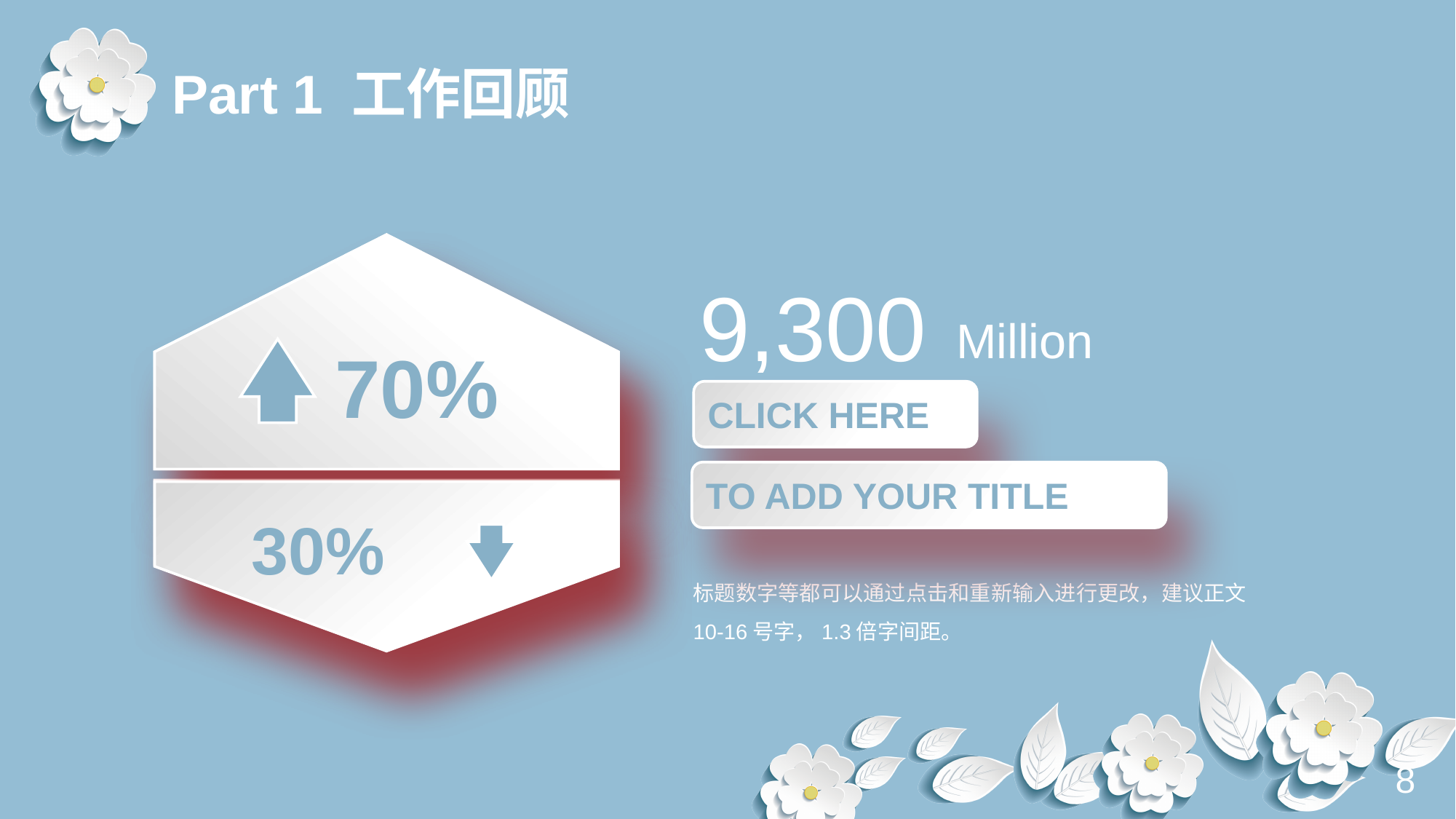

Part 1 工作回顾

70%

30%

9,300
Million
CLICK HERE
TO ADD YOUR TITLE
标题数字等都可以通过点击和重新输入进行更改，建议正文10-16号字，1.3倍字间距。
8
延时符